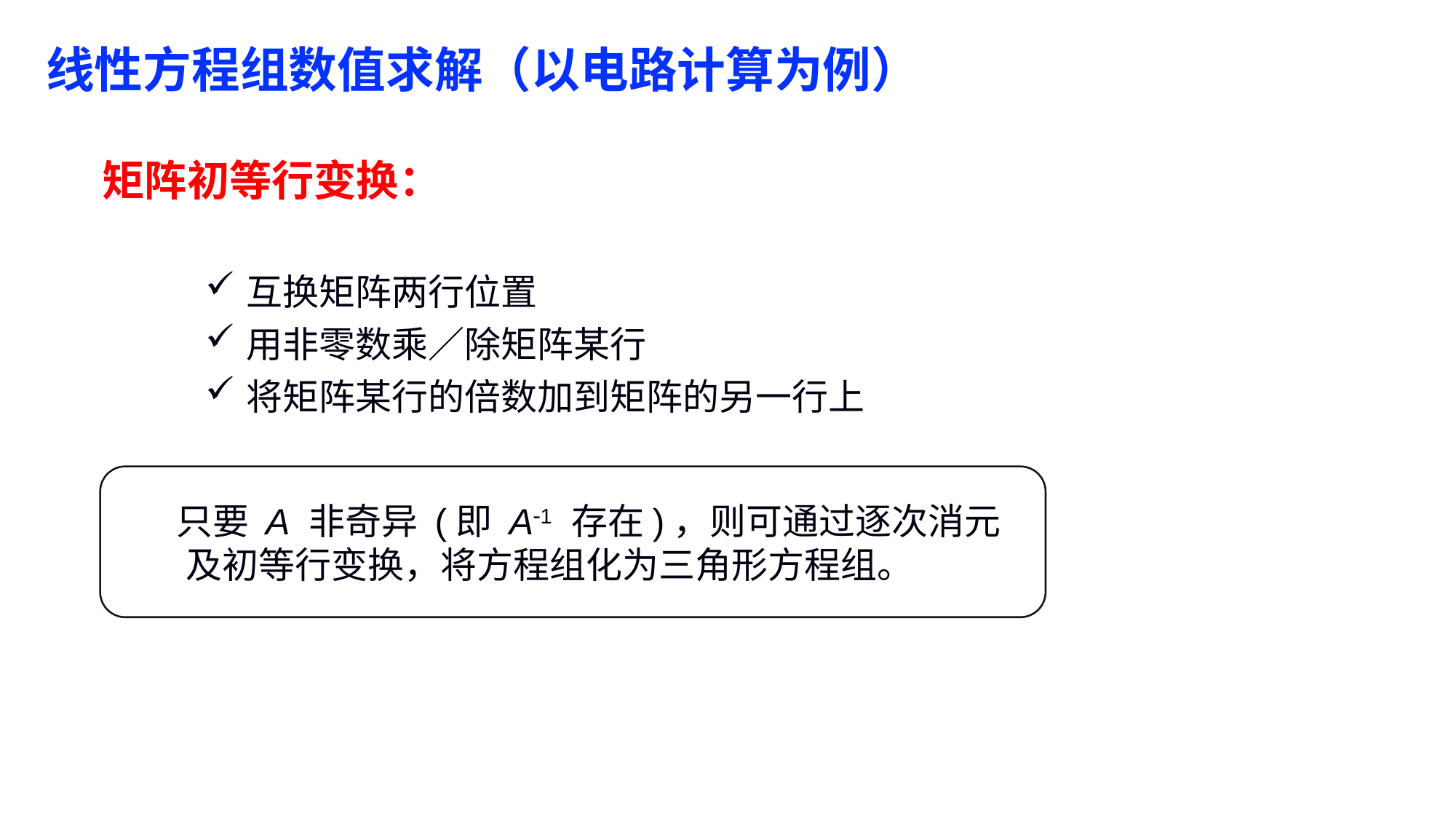

线性方程组数值求解（以电路计算为例）
矩阵初等行变换：
互换矩阵两行位置
用非零数乘／除矩阵某行
将矩阵某行的倍数加到矩阵的另一行上
      只要 A 非奇异 (即 A−1 存在)，则可通过逐次消元及初等行变换，将方程组化为三角形方程组。